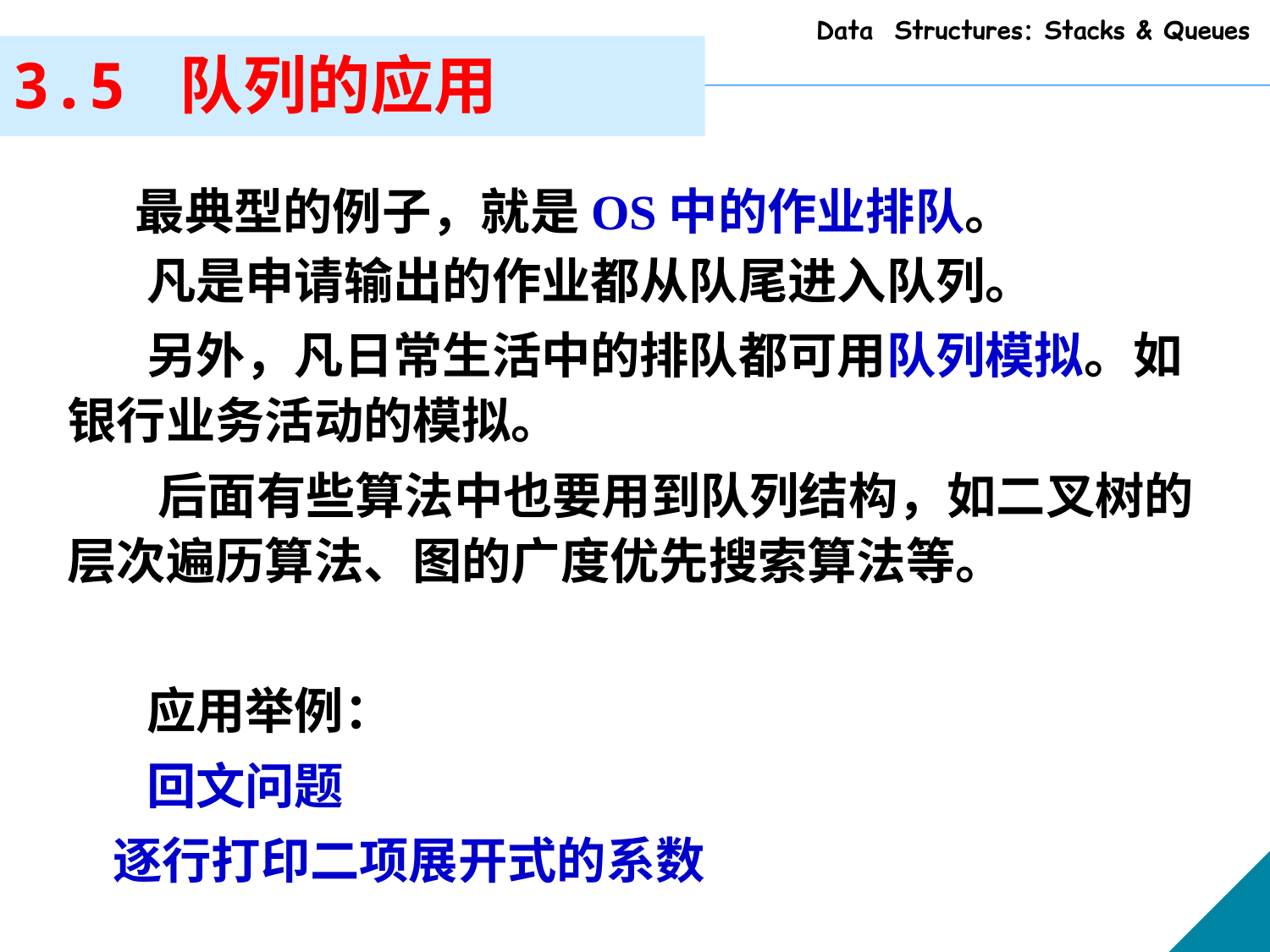

# 3.5 队列的应用
     最典型的例子，就是OS中的作业排队。
      凡是申请输出的作业都从队尾进入队列。
      另外，凡日常生活中的排队都可用队列模拟。如银行业务活动的模拟。
       后面有些算法中也要用到队列结构，如二叉树的层次遍历算法、图的广度优先搜索算法等。

      应用举例：
      回文问题
   逐行打印二项展开式的系数